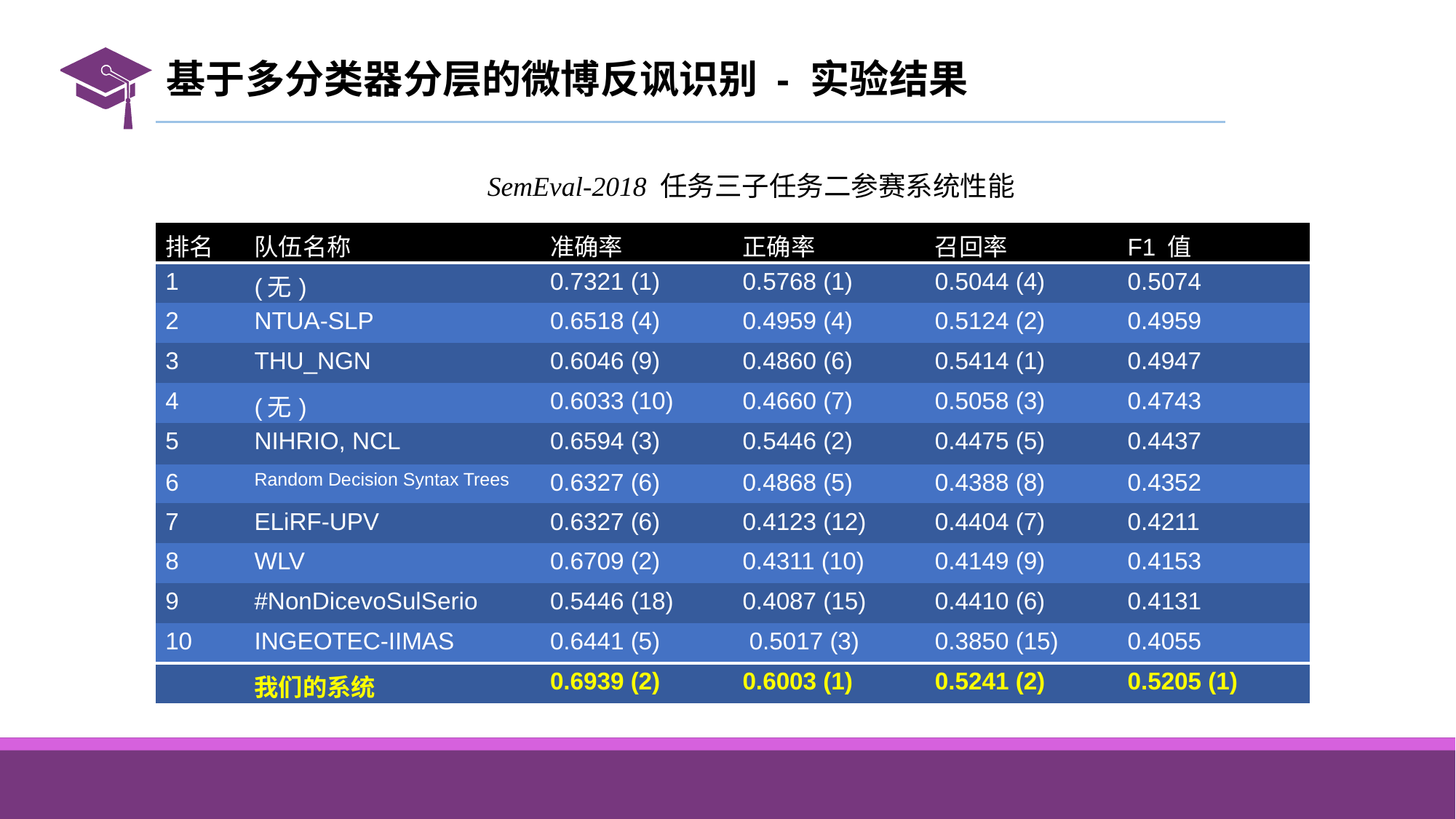

# 基于多分类器分层的微博反讽识别 - 实验结果

SemEval-2018 任务三子任务二参赛系统性能
| 排名 | 队伍名称 | 准确率 | 正确率 | 召回率 | F1 值 |
| --- | --- | --- | --- | --- | --- |
| 1 | (无) | 0.7321 (1) | 0.5768 (1) | 0.5044 (4) | 0.5074 |
| 2 | NTUA-SLP | 0.6518 (4) | 0.4959 (4) | 0.5124 (2) | 0.4959 |
| 3 | THU\_NGN | 0.6046 (9) | 0.4860 (6) | 0.5414 (1) | 0.4947 |
| 4 | (无) | 0.6033 (10) | 0.4660 (7) | 0.5058 (3) | 0.4743 |
| 5 | NIHRIO, NCL | 0.6594 (3) | 0.5446 (2) | 0.4475 (5) | 0.4437 |
| 6 | Random Decision Syntax Trees | 0.6327 (6) | 0.4868 (5) | 0.4388 (8) | 0.4352 |
| 7 | ELiRF-UPV | 0.6327 (6) | 0.4123 (12) | 0.4404 (7) | 0.4211 |
| 8 | WLV | 0.6709 (2) | 0.4311 (10) | 0.4149 (9) | 0.4153 |
| 9 | #NonDicevoSulSerio | 0.5446 (18) | 0.4087 (15) | 0.4410 (6) | 0.4131 |
| 10 | INGEOTEC-IIMAS | 0.6441 (5) | 0.5017 (3) | 0.3850 (15) | 0.4055 |
|  | 我们的系统 | 0.6939 (2) | 0.6003 (1) | 0.5241 (2) | 0.5205 (1) |